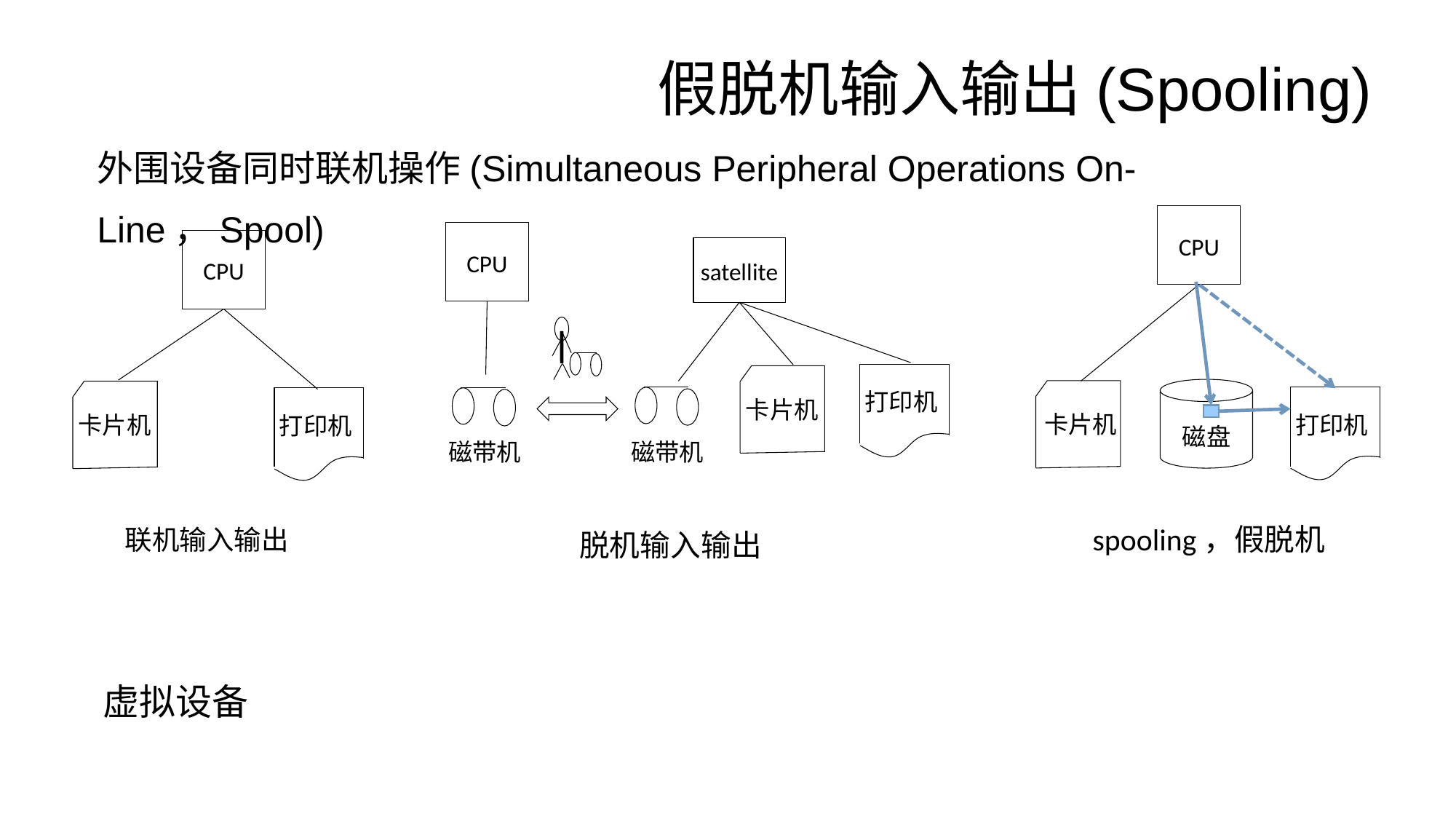

# 假脱机输入输出(Spooling)
外围设备同时联机操作(Simultaneous Peripheral Operations On-Line，Spool)
CPU
CPU
CPU
satellite

打印机
卡片机

卡片机
卡片机
打印机
打印机

磁盘

磁带机
磁带机

spooling，假脱机
联机输入输出
脱机输入输出
虚拟设备